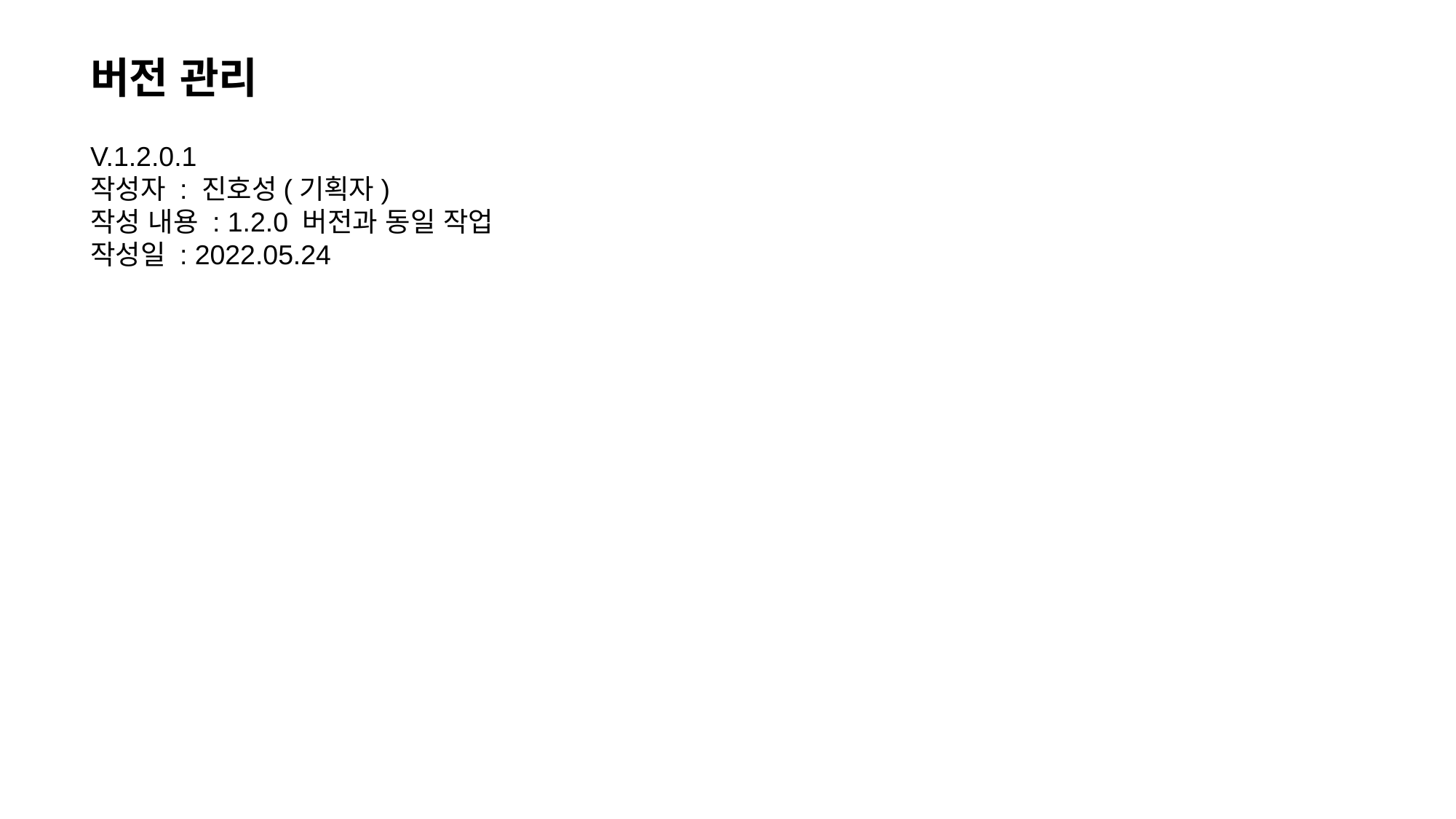

버전 관리
V.1.2.0.1
작성자 : 진호성(기획자)
작성 내용 : 1.2.0 버전과 동일 작업
작성일 : 2022.05.24